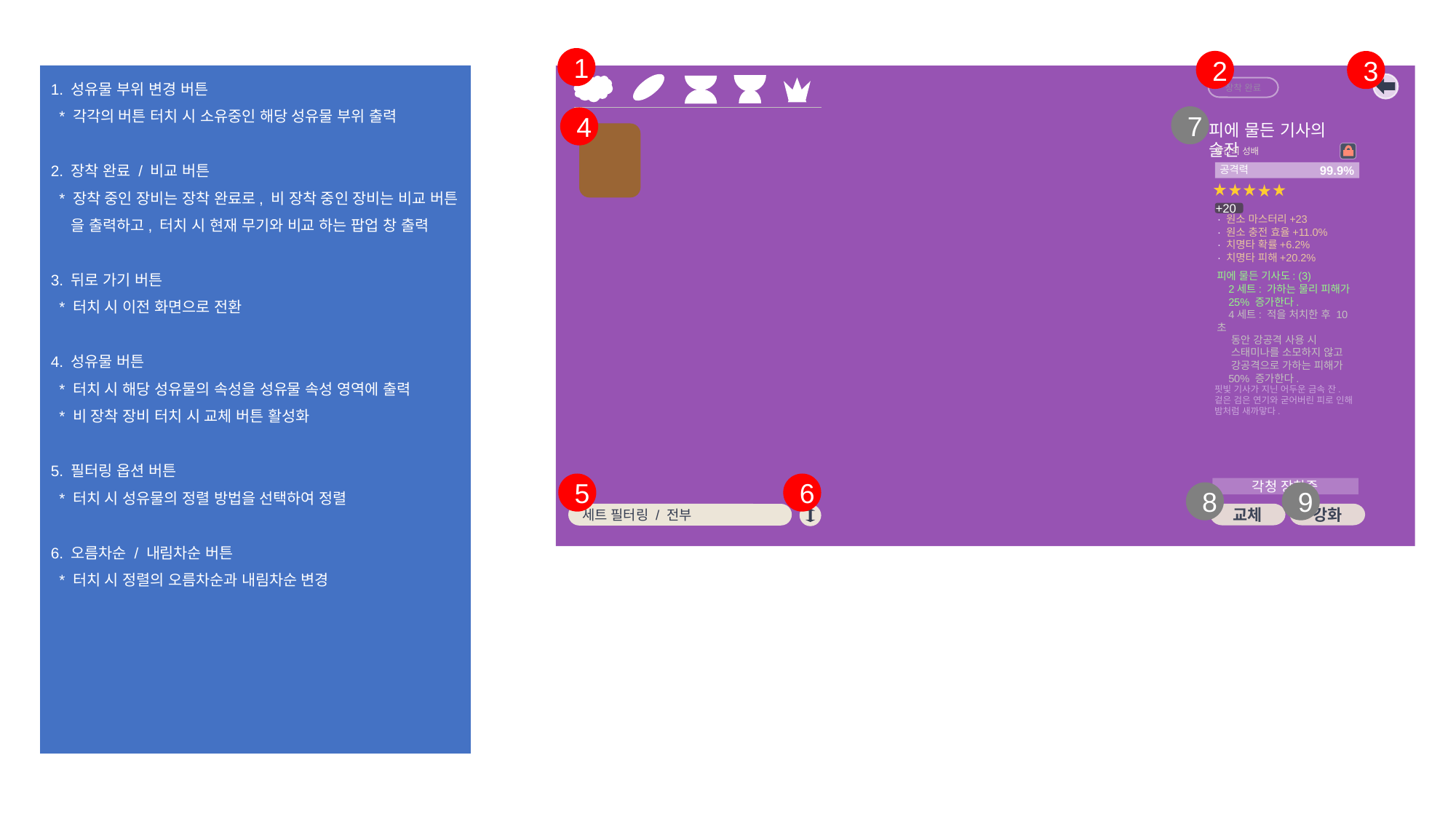

1
2
3
1. 성유물 부위 변경 버튼
  * 각각의 버튼 터치 시 소유중인 해당 성유물 부위 출력

2. 장착 완료 / 비교 버튼
  * 장착 중인 장비는 장착 완료로, 비 장착 중인 장비는 비교 버튼
    을 출력하고, 터치 시 현재 무기와 비교 하는 팝업 창 출력

3. 뒤로 가기 버튼
  * 터치 시 이전 화면으로 전환

4. 성유물 버튼
  * 터치 시 해당 성유물의 속성을 성유물 속성 영역에 출력
  * 비 장착 장비 터치 시 교체 버튼 활성화

5. 필터링 옵션 버튼
  * 터치 시 성유물의 정렬 방법을 선택하여 정렬

6. 오름차순 / 내림차순 버튼
  * 터치 시 정렬의 오름차순과 내림차순 변경

장착 완료

7
4
피에 물든 기사의 술잔

공간의 성배

99.9%
공격력

+20
· 원소 마스터리+23
· 원소 충전 효율+11.0%
· 치명타 확률+6.2%
· 치명타 피해+20.2%
피에 물든 기사도: (3)
    2세트: 가하는 물리 피해가
    25% 증가한다.
    4세트: 적을 처치한 후 10초
    동안 강공격 사용 시
    스태미나를 소모하지 않고
    강공격으로 가하는 피해가
    50% 증가한다.
핏빛 기사가 지닌 어두운 금속 잔.
겉은 검은 연기와 굳어버린 피로 인해 밤처럼 새까맣다.
5
6
각청 장착중
8
9
교체
강화
세트 필터링 / 전부